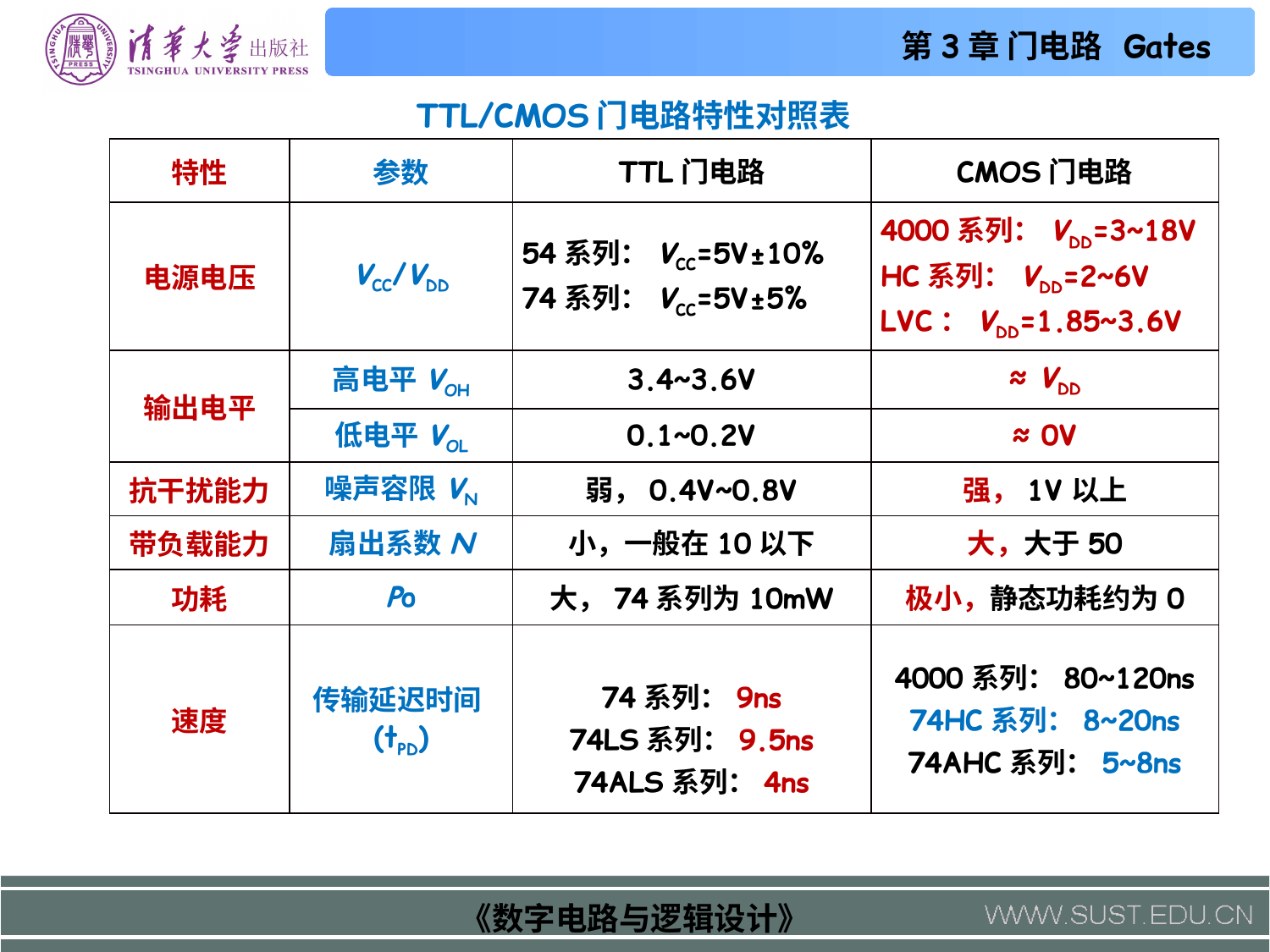

TTL/CMOS门电路特性对照表
| 特性 | 参数 | TTL门电路 | CMOS门电路 |
| --- | --- | --- | --- |
| 电源电压 | VCC/VDD | 54系列：VCC=5V±10% 74系列：VCC=5V±5% | 4000系列：VDD=3~18V HC系列：VDD=2~6V LVC：VDD=1.85~3.6V |
| 输出电平 | 高电平VOH | 3.4~3.6V | ≈ VDD |
|  | 低电平VOL | 0.1~0.2V | ≈ 0V |
| 抗干扰能力 | 噪声容限VN | 弱，0.4V~0.8V | 强，1V以上 |
| 带负载能力 | 扇出系数N | 小，一般在10以下 | 大，大于50 |
| 功耗 | Po | 大，74系列为10mW | 极小，静态功耗约为0 |
| 速度 | 传输延迟时间(tPD) | 74系列：9ns 74LS系列：9.5ns 74ALS系列：4ns | 4000系列：80~120ns 74HC系列：8~20ns 74AHC系列：5~8ns |